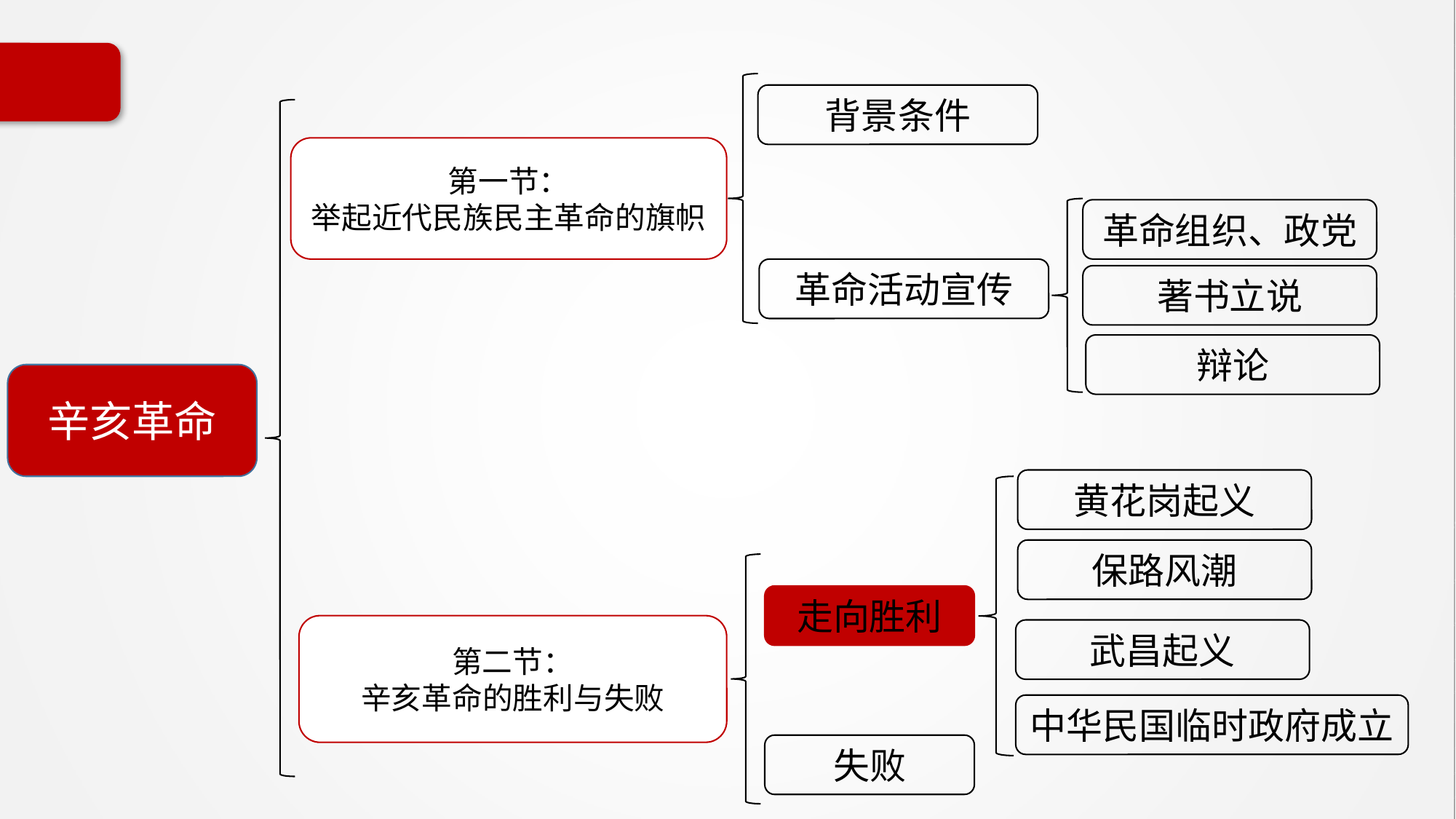

背景条件

第一节：
举起近代民族民主革命的旗帜

革命组织、政党
革命活动宣传
著书立说
辩论
辛亥革命
黄花岗起义

保路风潮

走向胜利
第二节：
辛亥革命的胜利与失败
武昌起义
中华民国临时政府成立
失败